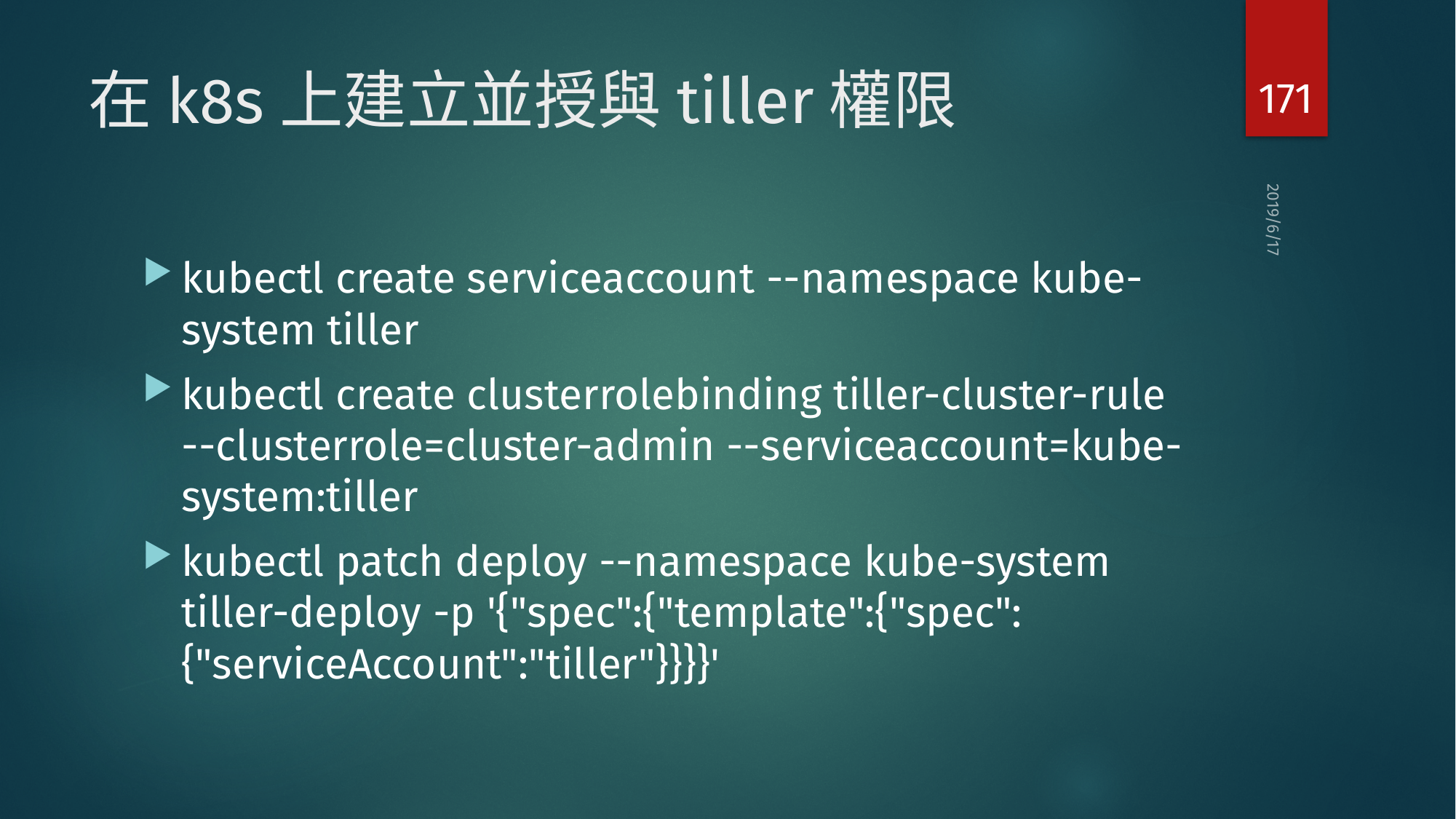

171
# 在k8s上建立並授與tiller權限
2019/6/17
kubectl create serviceaccount --namespace kube-system tiller
kubectl create clusterrolebinding tiller-cluster-rule --clusterrole=cluster-admin --serviceaccount=kube-system:tiller
kubectl patch deploy --namespace kube-system tiller-deploy -p '{"spec":{"template":{"spec":{"serviceAccount":"tiller"}}}}'